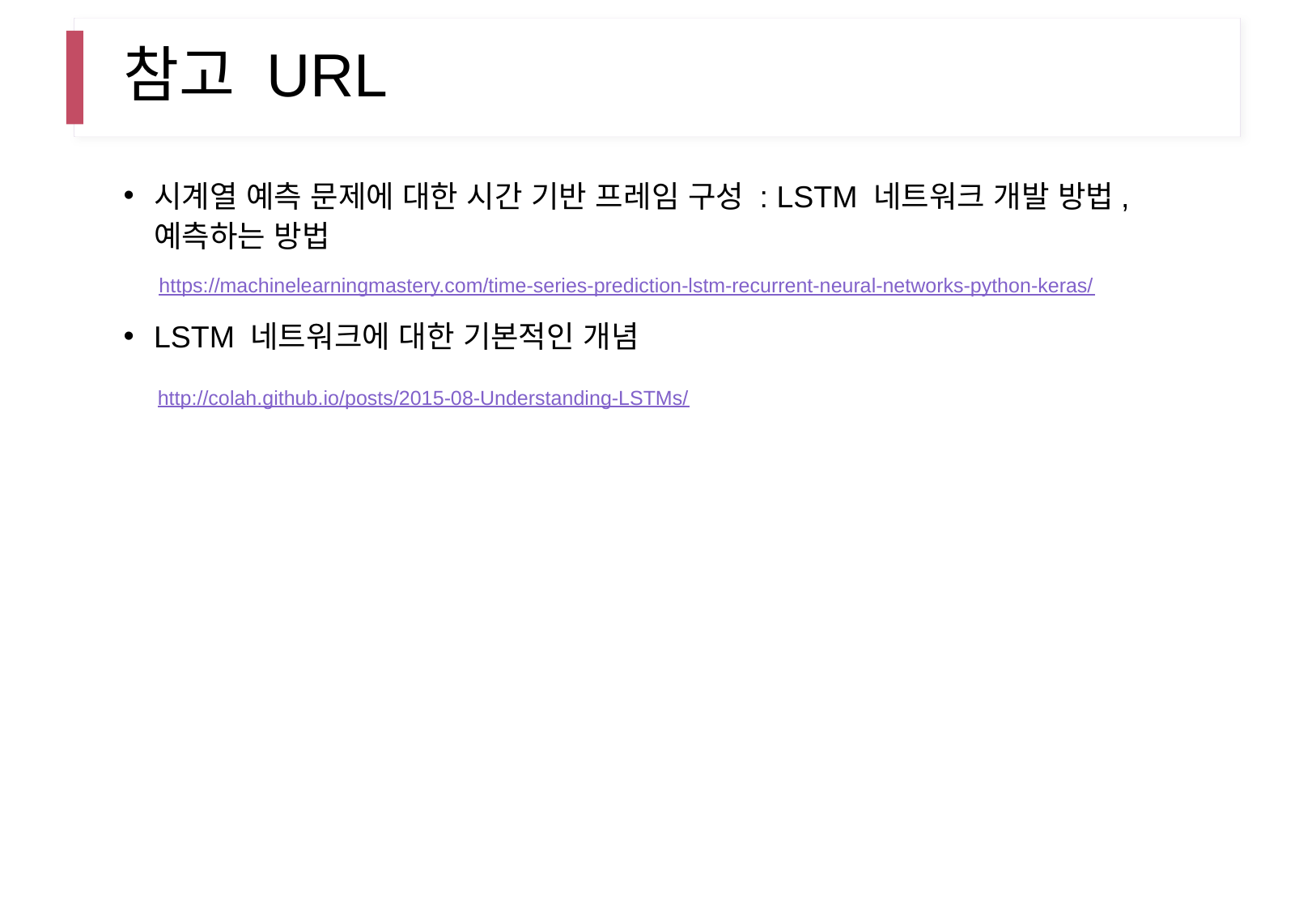

# 참고 URL
시계열 예측 문제에 대한 시간 기반 프레임 구성 : LSTM 네트워크 개발 방법, 예측하는 방법
https://machinelearningmastery.com/time-series-prediction-lstm-recurrent-neural-networks-python-keras/
LSTM 네트워크에 대한 기본적인 개념
    http://colah.github.io/posts/2015-08-Understanding-LSTMs/